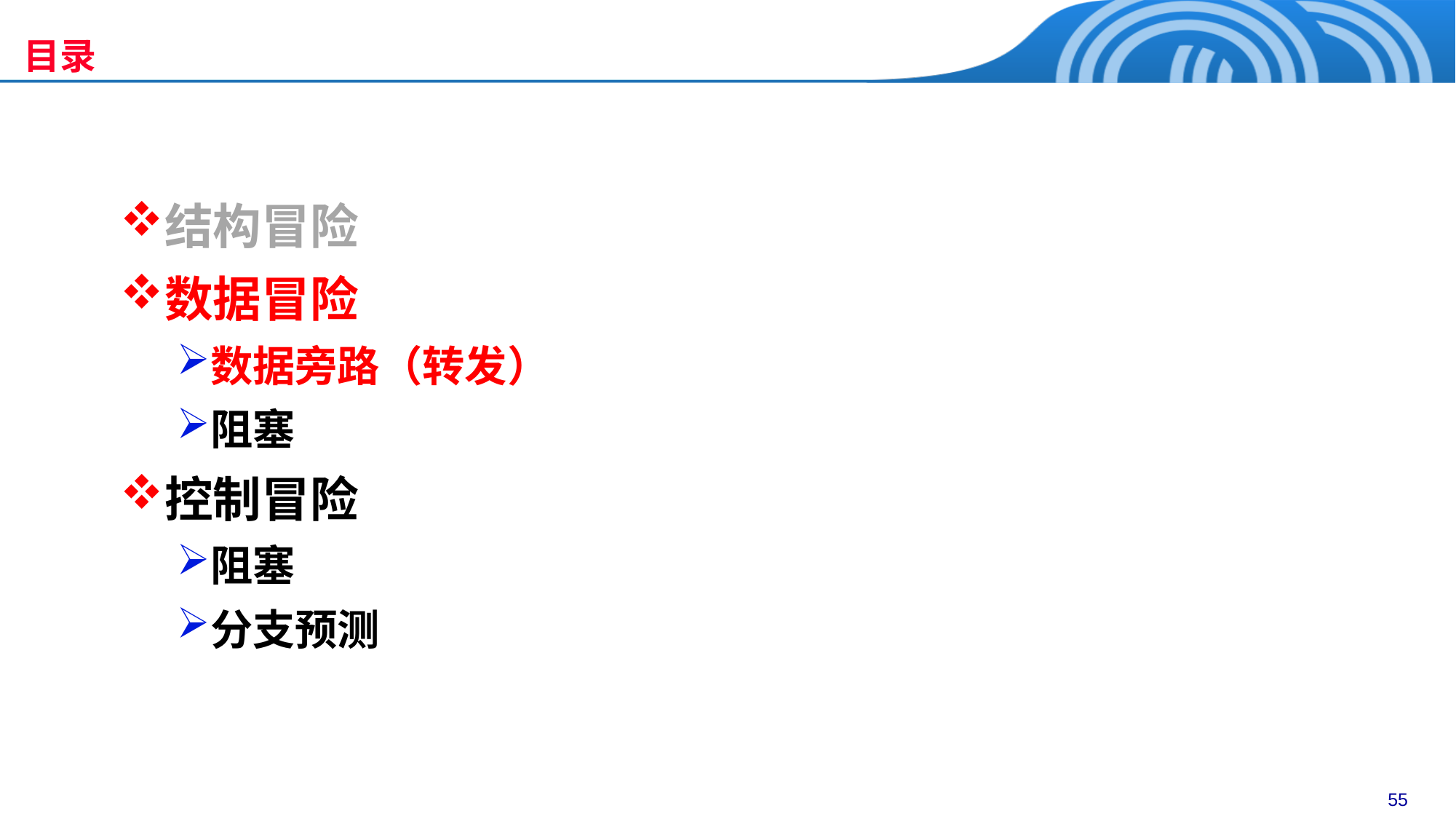

目录
结构冒险
数据冒险
数据旁路（转发）
阻塞
控制冒险
阻塞
分支预测